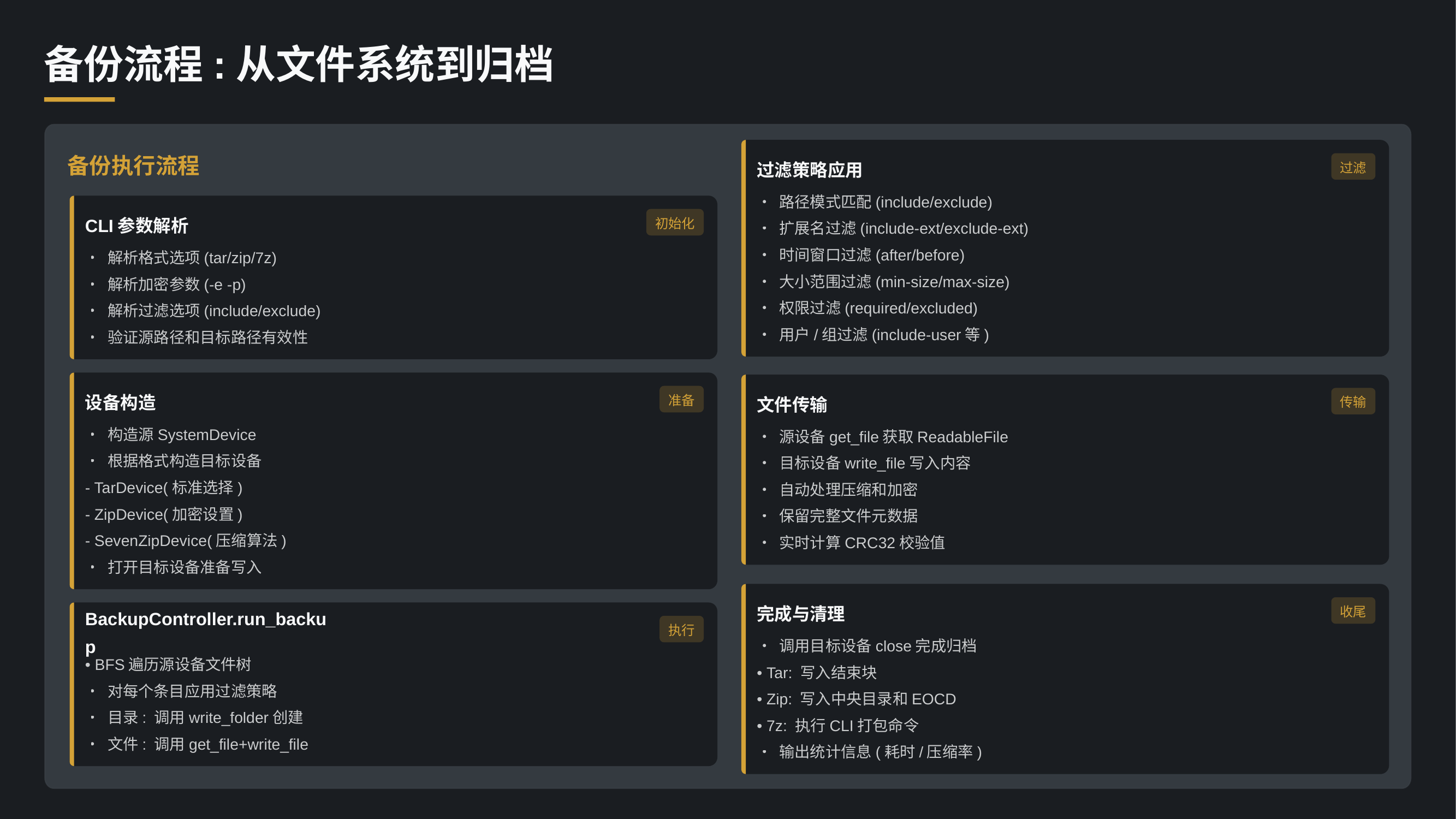

备份流程:从文件系统到归档

过滤策略应用
• 路径模式匹配(include/exclude)
• 扩展名过滤(include-ext/exclude-ext)
• 时间窗口过滤(after/before)
• 大小范围过滤(min-size/max-size)
• 权限过滤(required/excluded)
• 用户/组过滤(include-user等)

过滤
备份执行流程

CLI参数解析

初始化
• 解析格式选项(tar/zip/7z)
• 解析加密参数(-e -p)
• 解析过滤选项(include/exclude)
• 验证源路径和目标路径有效性

文件传输

传输
• 源设备get_file获取ReadableFile
• 目标设备write_file写入内容
• 自动处理压缩和加密
• 保留完整文件元数据
• 实时计算CRC32校验值
设备构造

准备
• 构造源SystemDevice
• 根据格式构造目标设备
- TarDevice(标准选择)
- ZipDevice(加密设置)
- SevenZipDevice(压缩算法)
• 打开目标设备准备写入

完成与清理

收尾
• 调用目标设备close完成归档
• Tar: 写入结束块
• Zip: 写入中央目录和EOCD
• 7z: 执行CLI打包命令
• 输出统计信息(耗时/压缩率)

BackupController.run_backup

执行
• BFS遍历源设备文件树
• 对每个条目应用过滤策略
• 目录: 调用write_folder创建
• 文件: 调用get_file+write_file